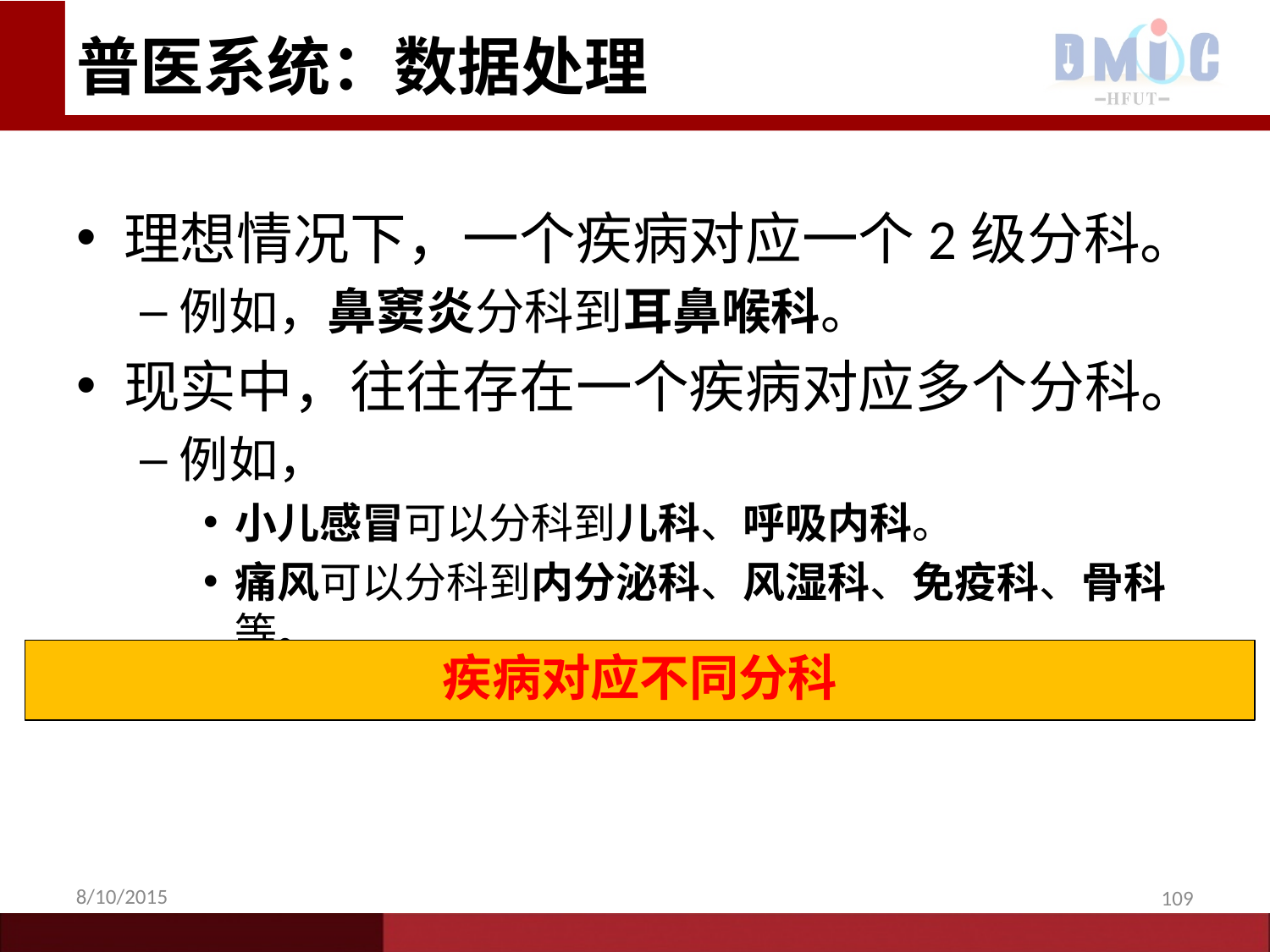

# 普医系统：数据处理
理想情况下，一个疾病对应一个2级分科。
例如，鼻窦炎分科到耳鼻喉科。
现实中，往往存在一个疾病对应多个分科。
例如，
小儿感冒可以分科到儿科、呼吸内科。
痛风可以分科到内分泌科、风湿科、免疫科、骨科等。
疾病对应不同分科
8/10/2015
109